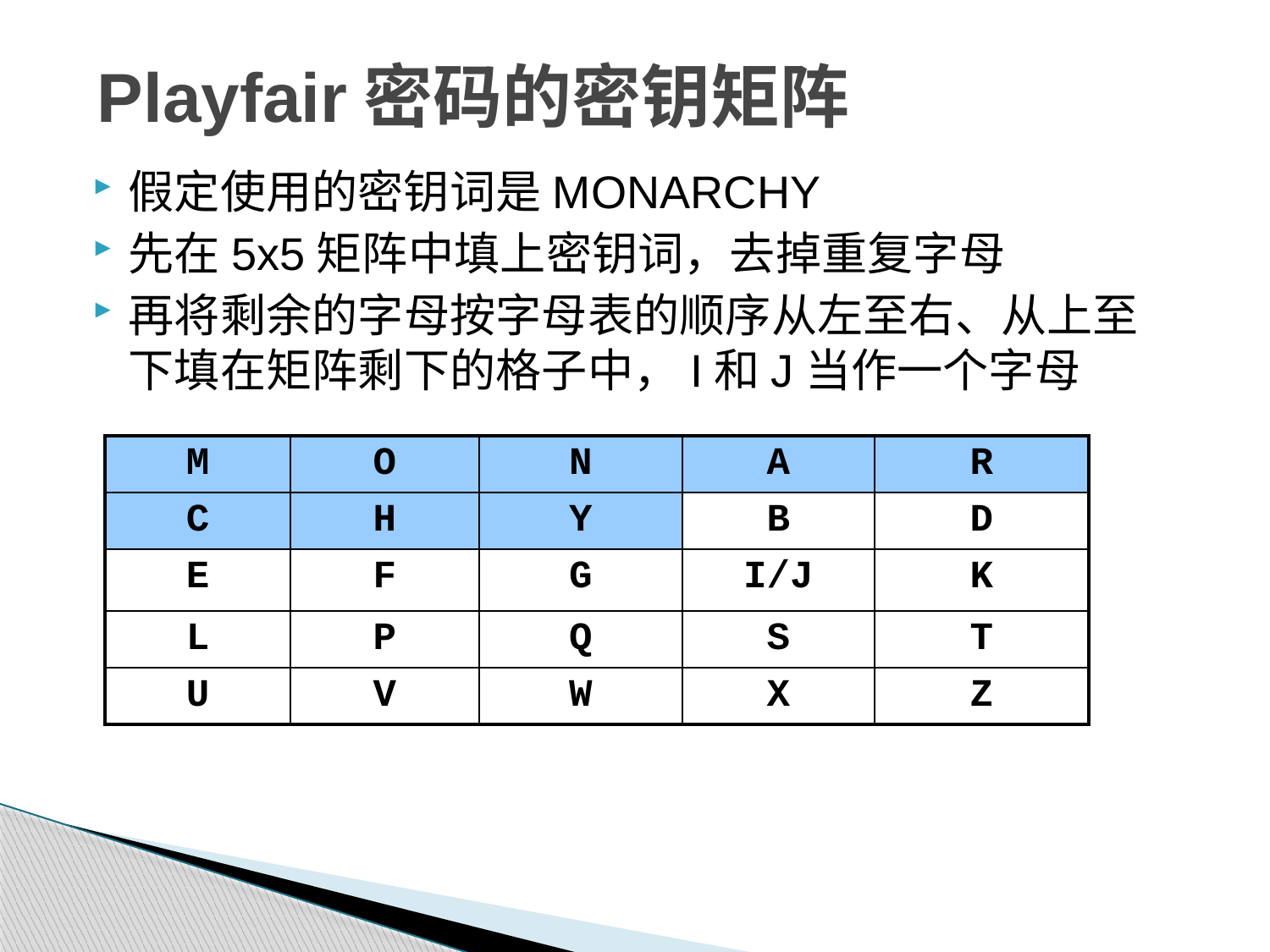

# Playfair密码的密钥矩阵
假定使用的密钥词是MONARCHY
先在5x5矩阵中填上密钥词，去掉重复字母
再将剩余的字母按字母表的顺序从左至右、从上至下填在矩阵剩下的格子中，I和J当作一个字母
| M | O | N | A | R |
| --- | --- | --- | --- | --- |
| C | H | Y | B | D |
| E | F | G | I/J | K |
| L | P | Q | S | T |
| U | V | W | X | Z |